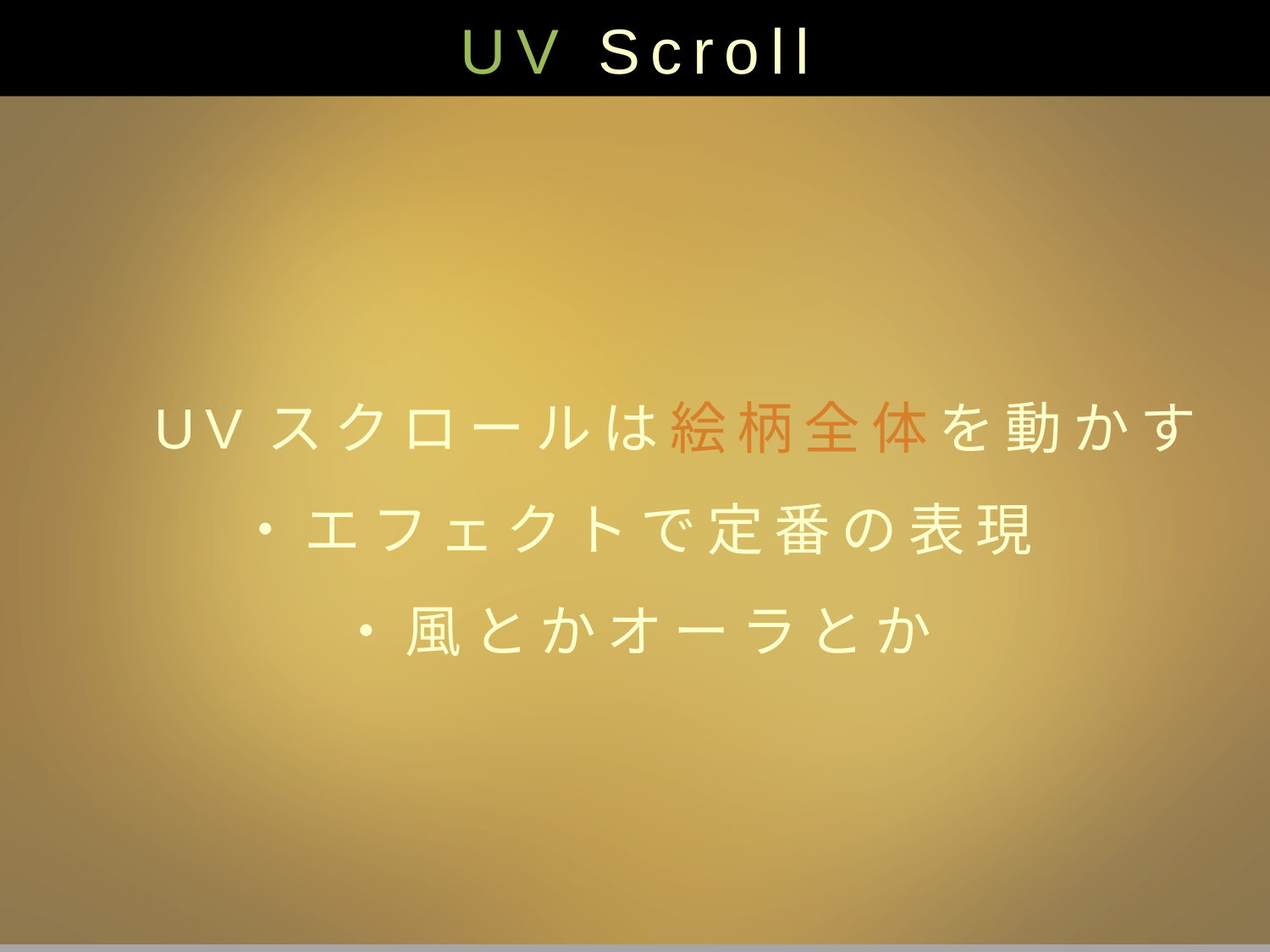

UV Scroll
　UVスクロールは絵柄全体を動かす
・エフェクトで定番の表現
・風とかオーラとか